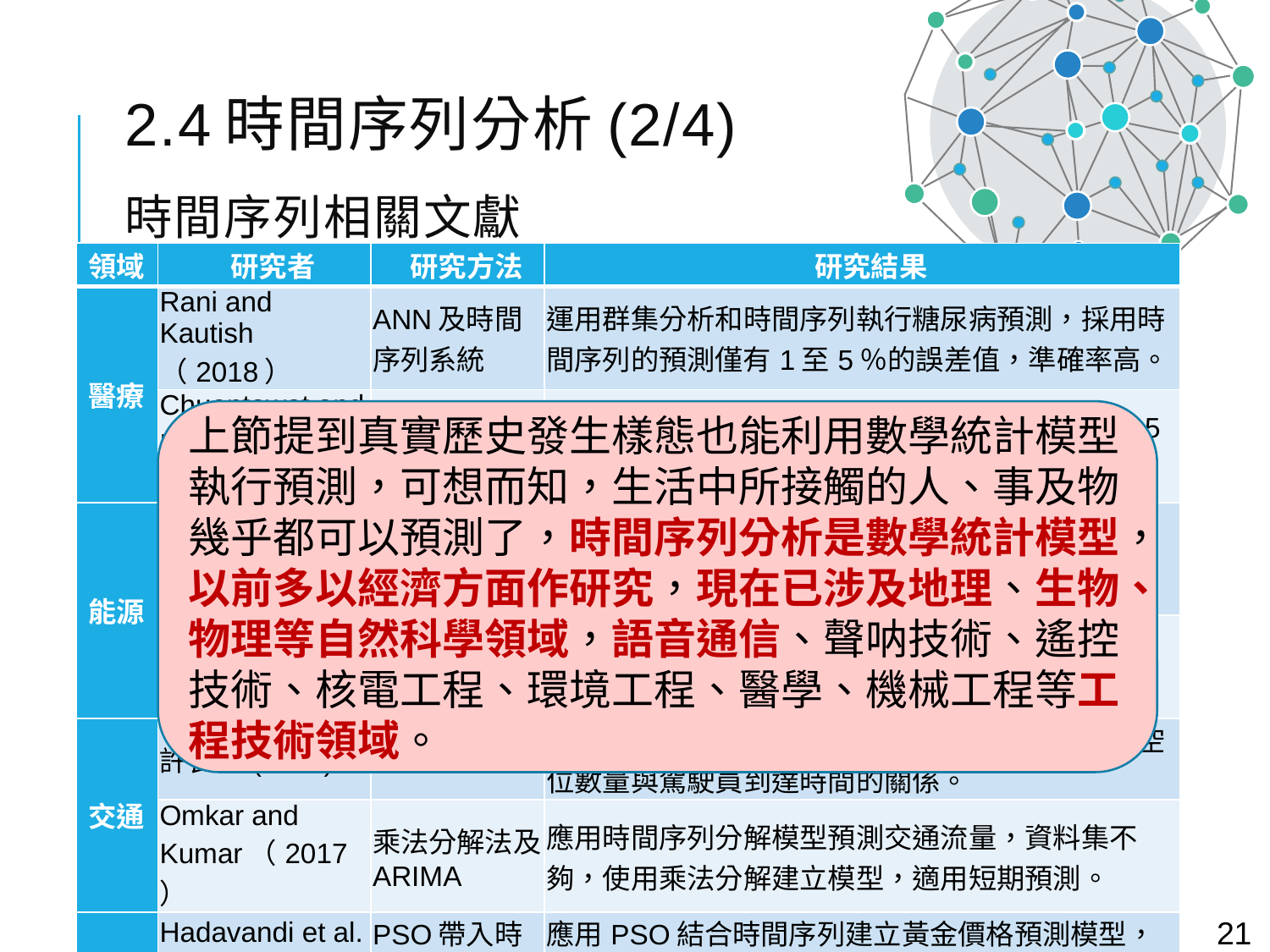

# 2.4時間序列分析(2/4) 時間序列相關文獻
| 領域 | 研究者 | 研究方法 | 研究結果 |
| --- | --- | --- | --- |
| 醫療 | Rani and Kautish （2018） | ANN及時間序列系統 | 運用群集分析和時間序列執行糖尿病預測，採用時間序列的預測僅有1至5％的誤差值，準確率高。 |
|  | Chuentawat and Kannga（2018） | SVM、GA、時間序列 | 運用SVM、GA法、單變量時間序列建立PM2.5預測模型，單變量時間序列建模準確。 |
| 能源 | Matsila, and Bokoro（2018） | ARIMA | 配電網耗電預測ARIMA模型預測未來需求，準確度是良好的。 |
|  | Marandi and Ghomi （2016） | ARIMA | 分析德黑蘭市固體廢物產生量，在ARIMA（2,1,0）模型準確度較優。 |
| 交通 | 許長玲(2018) | 指數平滑法 | 以簡單指數平滑法可以有效地預測每個停車場的空位數量與駕駛員到達時間的關係。 |
|  | Omkar and Kumar（2017） | 乘法分解法及ARIMA | 應用時間序列分解模型預測交通流量，資料集不夠，使用乘法分解建立模型，適用短期預測。 |
| 經濟 | Hadavandi et al.（2010） | PSO帶入時間序列模型 | 應用PSO結合時間序列建立黃金價格預測模型，PSO具有優化和參數估計AI技術。 |
|  | 王賢崙、杜怡嫻(2009) | 多變量模糊時間序列模型MFTS、ARIMA | 建立多元模糊時間序列與傳統時間序列模型以臺灣出口預測，ARIMA具有良好預測模式，當數據少或甚至不確定時，模糊時間序列模型則表現優異。 |
| 犯罪 | Borges et al.（2018） | 分解法、機器學習 | 運用時間序列分解法建立犯罪預測模型，準確度較現有技術(系統)高。 |
上節提到真實歷史發生樣態也能利用數學統計模型執行預測，可想而知，生活中所接觸的人、事及物幾乎都可以預測了，時間序列分析是數學統計模型，以前多以經濟方面作研究，現在已涉及地理、生物、物理等自然科學領域，語音通信、聲呐技術、遙控技術、核電工程、環境工程、醫學、機械工程等工程技術領域。
21